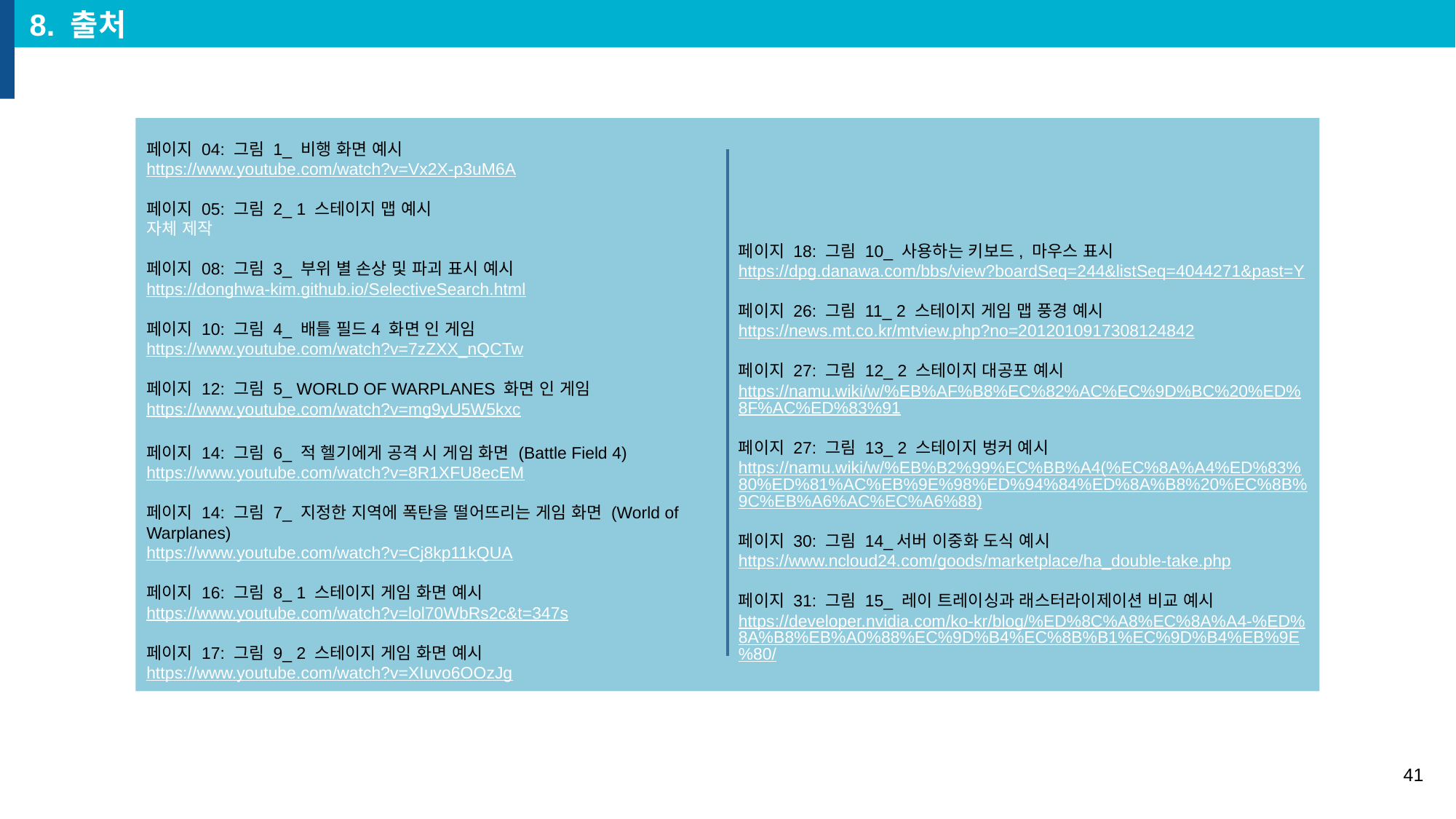

8. 출처

페이지 04: 그림 1_ 비행 화면 예시
https://www.youtube.com/watch?v=Vx2X-p3uM6A

페이지 05: 그림 2_ 1 스테이지 맵 예시
자체 제작

페이지 08: 그림 3_ 부위 별 손상 및 파괴 표시 예시
https://donghwa-kim.github.io/SelectiveSearch.html

페이지 10: 그림 4_ 배틀 필드4 화면 인 게임
https://www.youtube.com/watch?v=7zZXX_nQCTw

페이지 12: 그림 5_ WORLD OF WARPLANES 화면 인 게임
https://www.youtube.com/watch?v=mg9yU5W5kxc

페이지 14: 그림 6_ 적 헬기에게 공격 시 게임 화면 (Battle Field 4)
https://www.youtube.com/watch?v=8R1XFU8ecEM

페이지 14: 그림 7_ 지정한 지역에 폭탄을 떨어뜨리는 게임 화면 (World of Warplanes)
https://www.youtube.com/watch?v=Cj8kp11kQUA

페이지 16: 그림 8_ 1 스테이지 게임 화면 예시
https://www.youtube.com/watch?v=lol70WbRs2c&t=347s

페이지 17: 그림 9_ 2 스테이지 게임 화면 예시
https://www.youtube.com/watch?v=XIuvo6OOzJg
페이지 18: 그림 10_ 사용하는 키보드, 마우스 표시
https://dpg.danawa.com/bbs/view?boardSeq=244&listSeq=4044271&past=Y

페이지 26: 그림 11_ 2 스테이지 게임 맵 풍경 예시
https://news.mt.co.kr/mtview.php?no=2012010917308124842

페이지 27: 그림 12_ 2 스테이지 대공포 예시
https://namu.wiki/w/%EB%AF%B8%EC%82%AC%EC%9D%BC%20%ED%8F%AC%ED%83%91

페이지 27: 그림 13_ 2 스테이지 벙커 예시
https://namu.wiki/w/%EB%B2%99%EC%BB%A4(%EC%8A%A4%ED%83%80%ED%81%AC%EB%9E%98%ED%94%84%ED%8A%B8%20%EC%8B%9C%EB%A6%AC%EC%A6%88)

페이지 30: 그림 14_서버 이중화 도식 예시
https://www.ncloud24.com/goods/marketplace/ha_double-take.php

페이지 31: 그림 15_ 레이 트레이싱과 래스터라이제이션 비교 예시
https://developer.nvidia.com/ko-kr/blog/%ED%8C%A8%EC%8A%A4-%ED%8A%B8%EB%A0%88%EC%9D%B4%EC%8B%B1%EC%9D%B4%EB%9E%80/
41